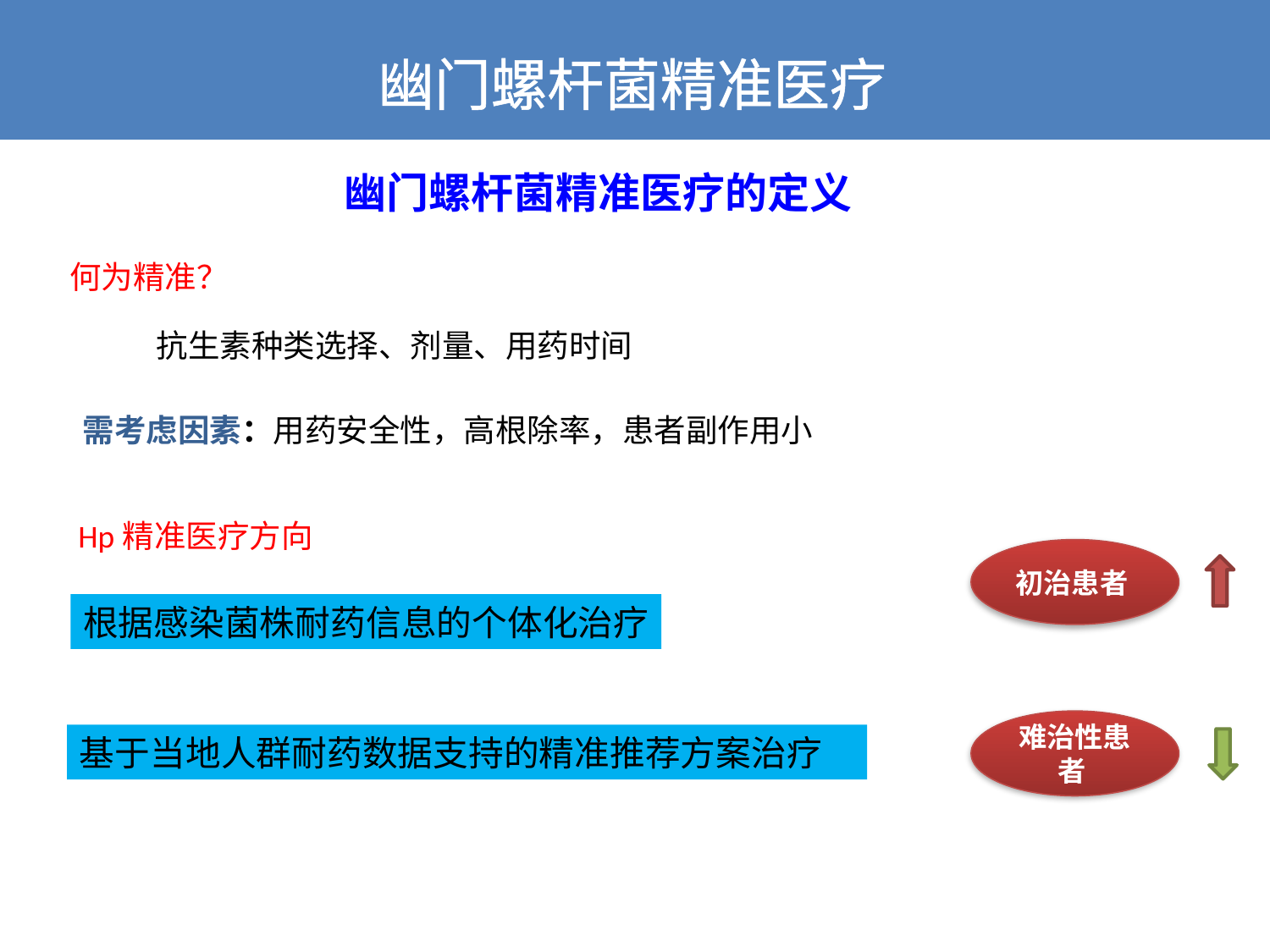

幽门螺杆菌精准医疗
幽门螺杆菌精准医疗的定义
何为精准？
抗生素种类选择、剂量、用药时间
需考虑因素：用药安全性，高根除率，患者副作用小
Hp精准医疗方向
初治患者

根据感染菌株耐药信息的个体化治疗
难治性患者
基于当地人群耐药数据支持的精准推荐方案治疗